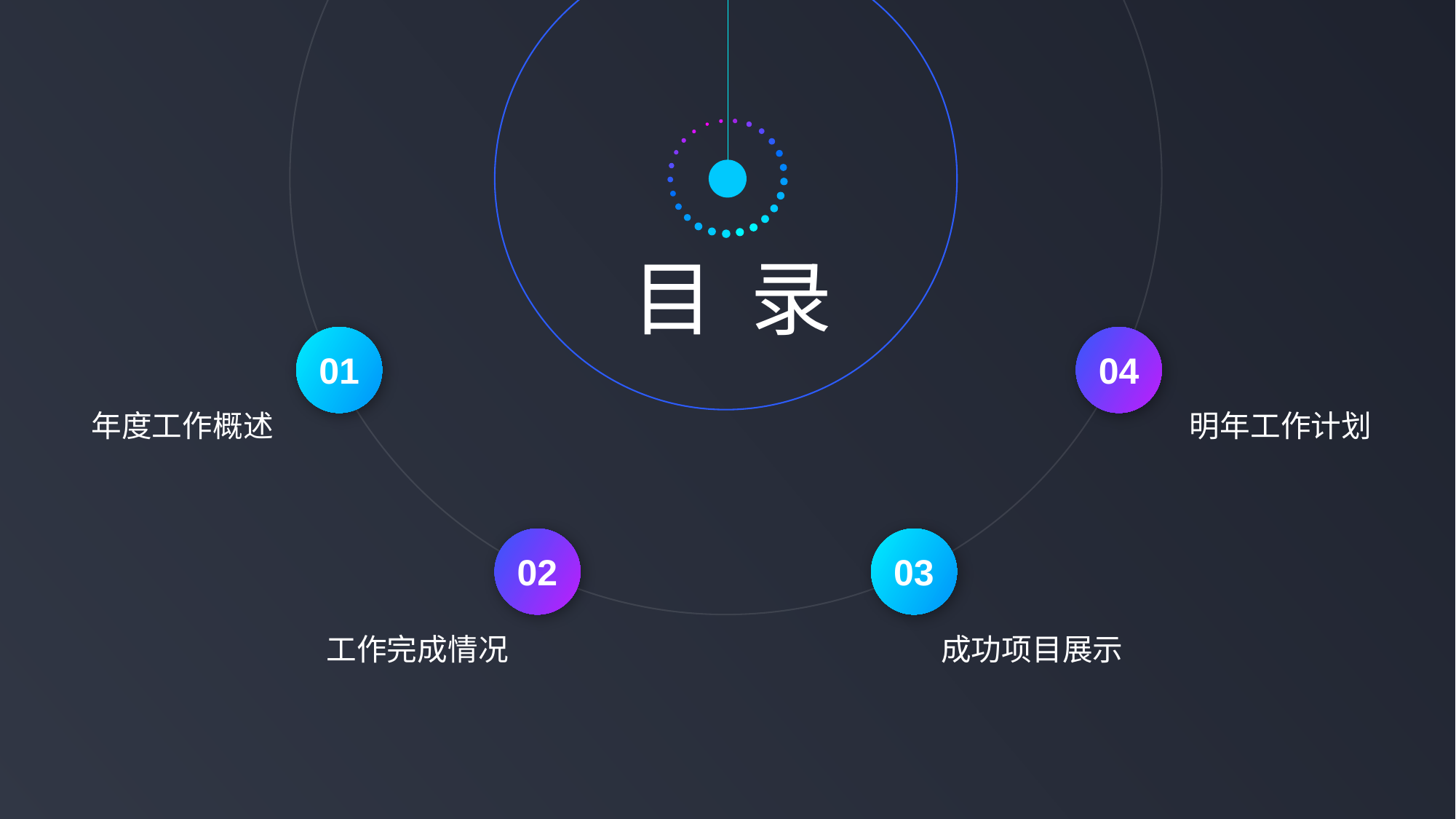

目  录

01

04
年度工作概述
明年工作计划

02

03
工作完成情况
成功项目展示